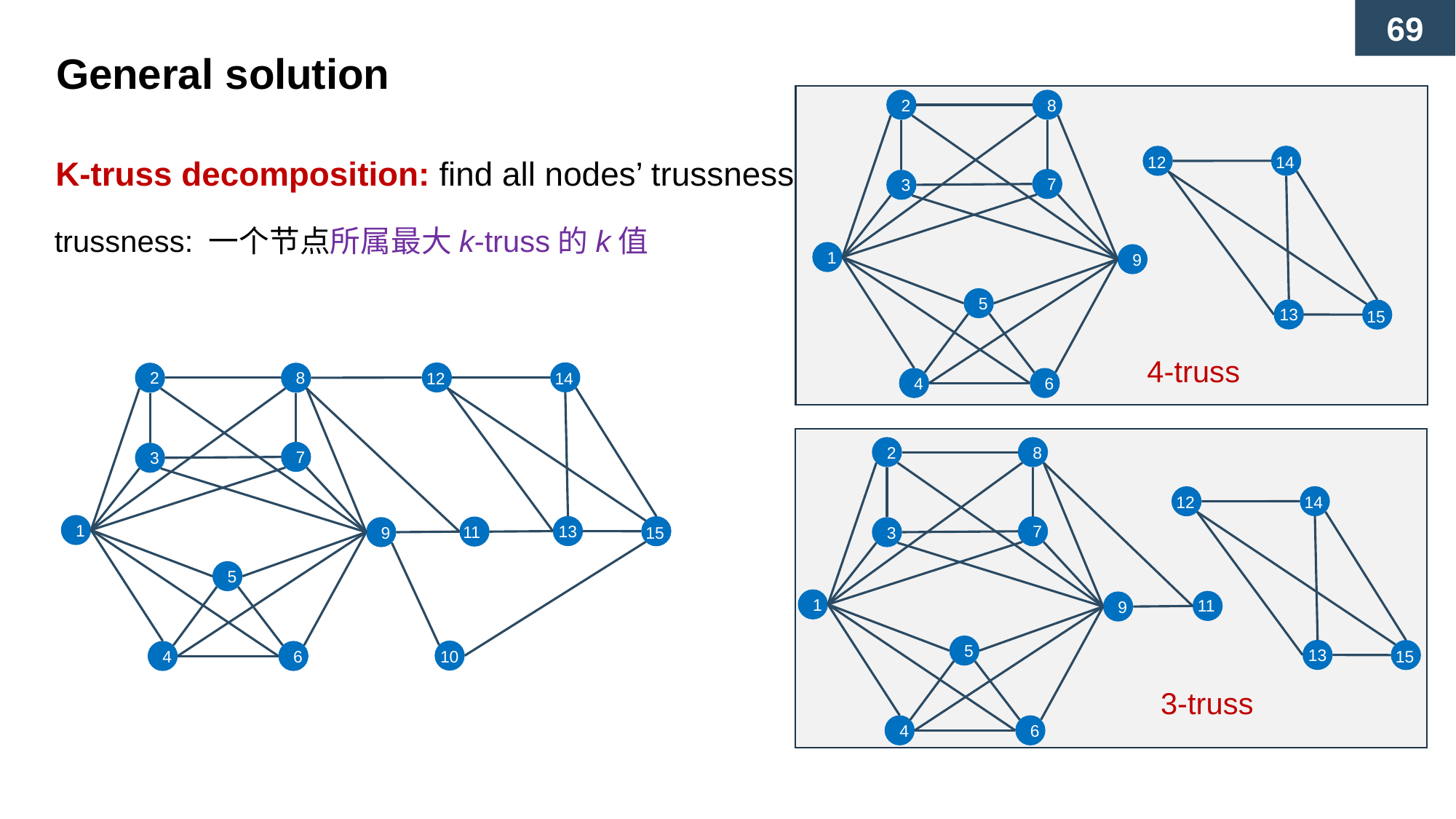

General solution

2
8

12
14
7
3
1
9
5
13

15
4
6
K-truss decomposition: find all nodes’ trussness
trussness: 一个节点所属最大k-truss的k值
4-truss

2
8
12
14

2
8
7
3

12
14
1
13

7
11

3
9
15
5
1
11

9
5
13

10

15
4
6
3-truss
4
6